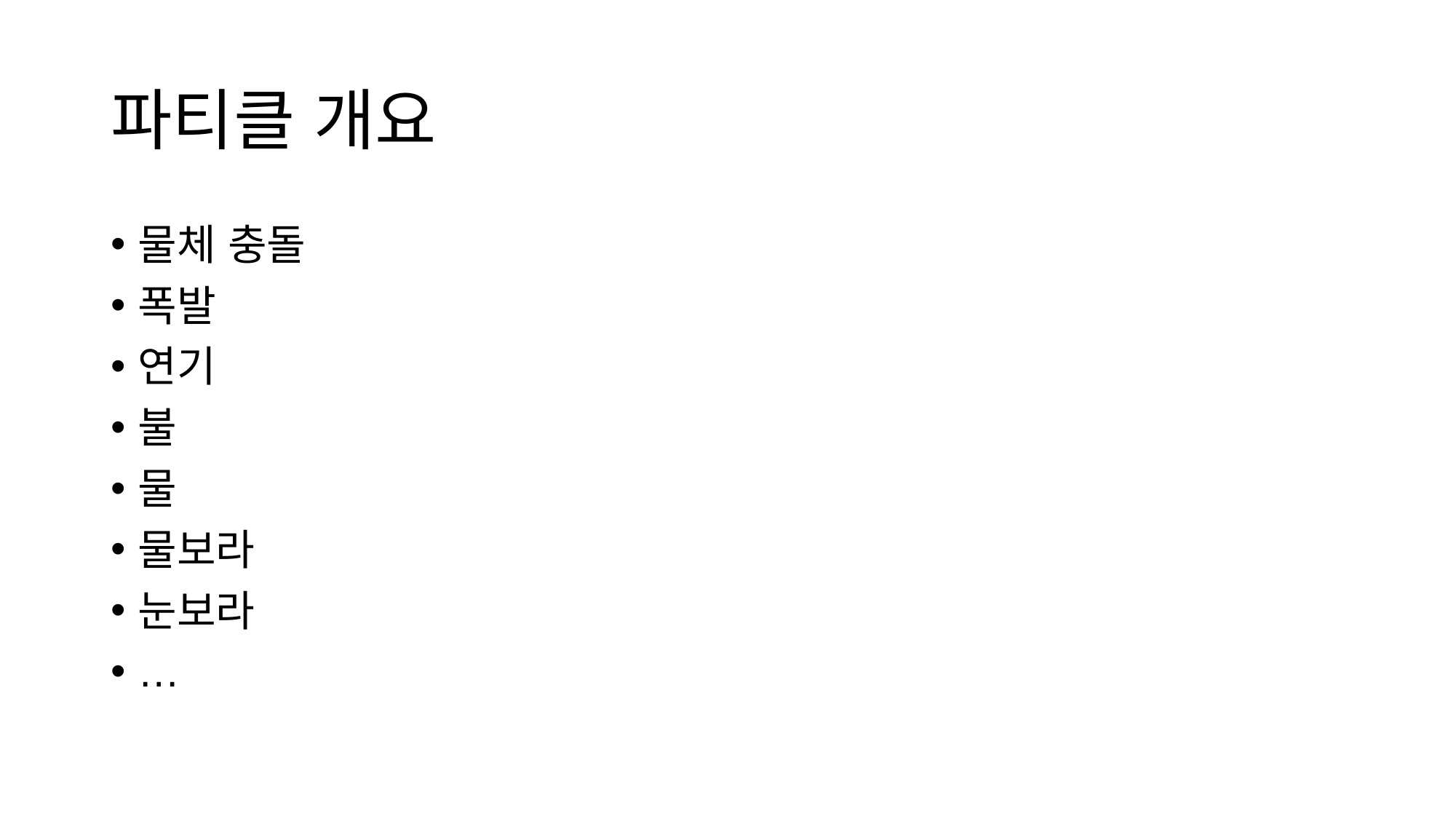

# 파티클 개요
물체 충돌
폭발
연기
불
물
물보라
눈보라
…